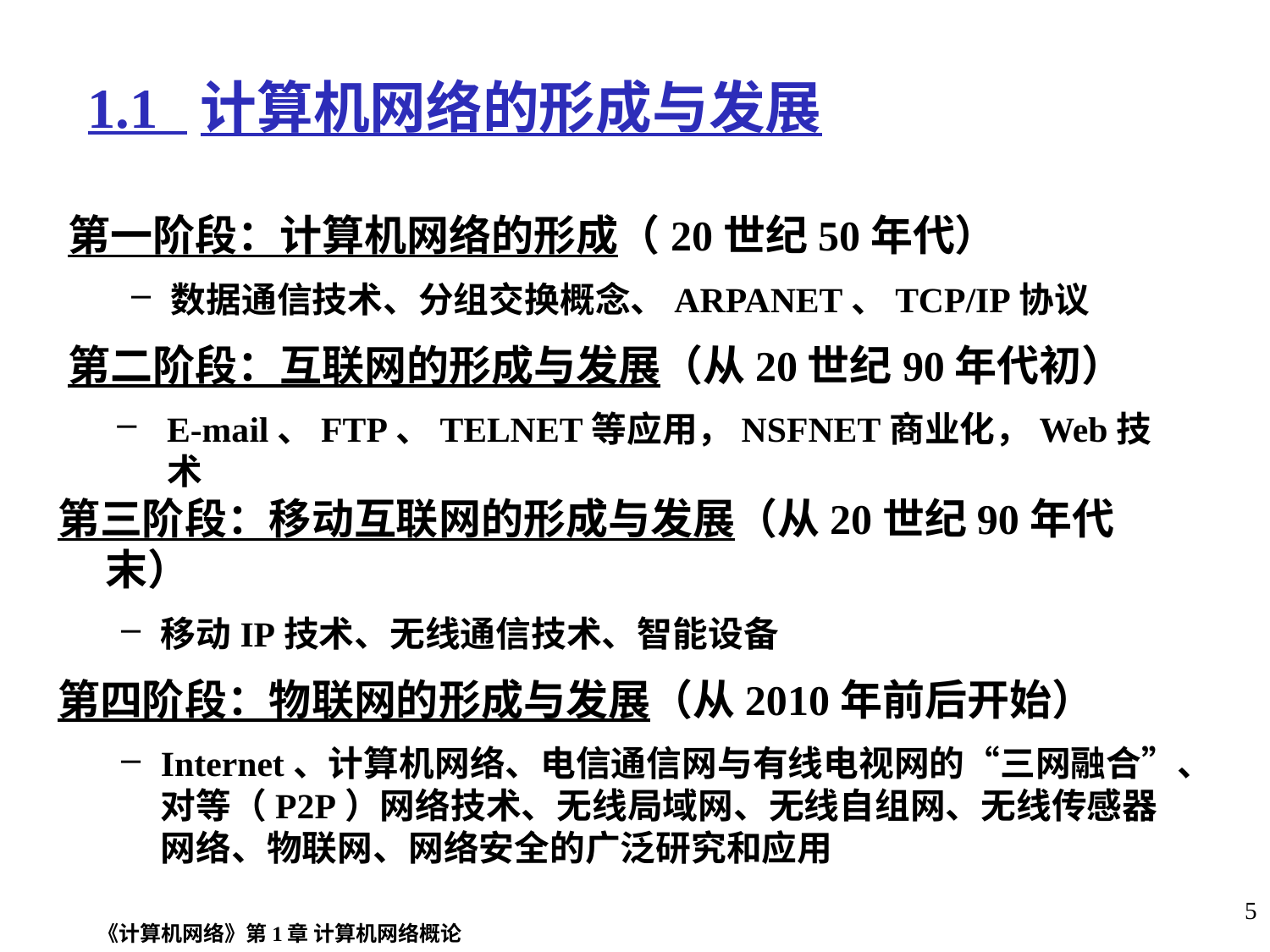

# 1.1  计算机网络的形成与发展
第一阶段：计算机网络的形成（20世纪50年代）
数据通信技术、分组交换概念、ARPANET、TCP/IP协议
第二阶段：互联网的形成与发展（从20世纪90年代初）
E-mail、FTP、TELNET等应用，NSFNET商业化，Web技术

第三阶段：移动互联网的形成与发展（从20世纪90年代末）
移动IP技术、无线通信技术、智能设备
第四阶段：物联网的形成与发展（从2010年前后开始）
Internet、计算机网络、电信通信网与有线电视网的“三网融合”、对等（P2P）网络技术、无线局域网、无线自组网、无线传感器网络、物联网、网络安全的广泛研究和应用

《计算机网络》第1章 计算机网络概论
5